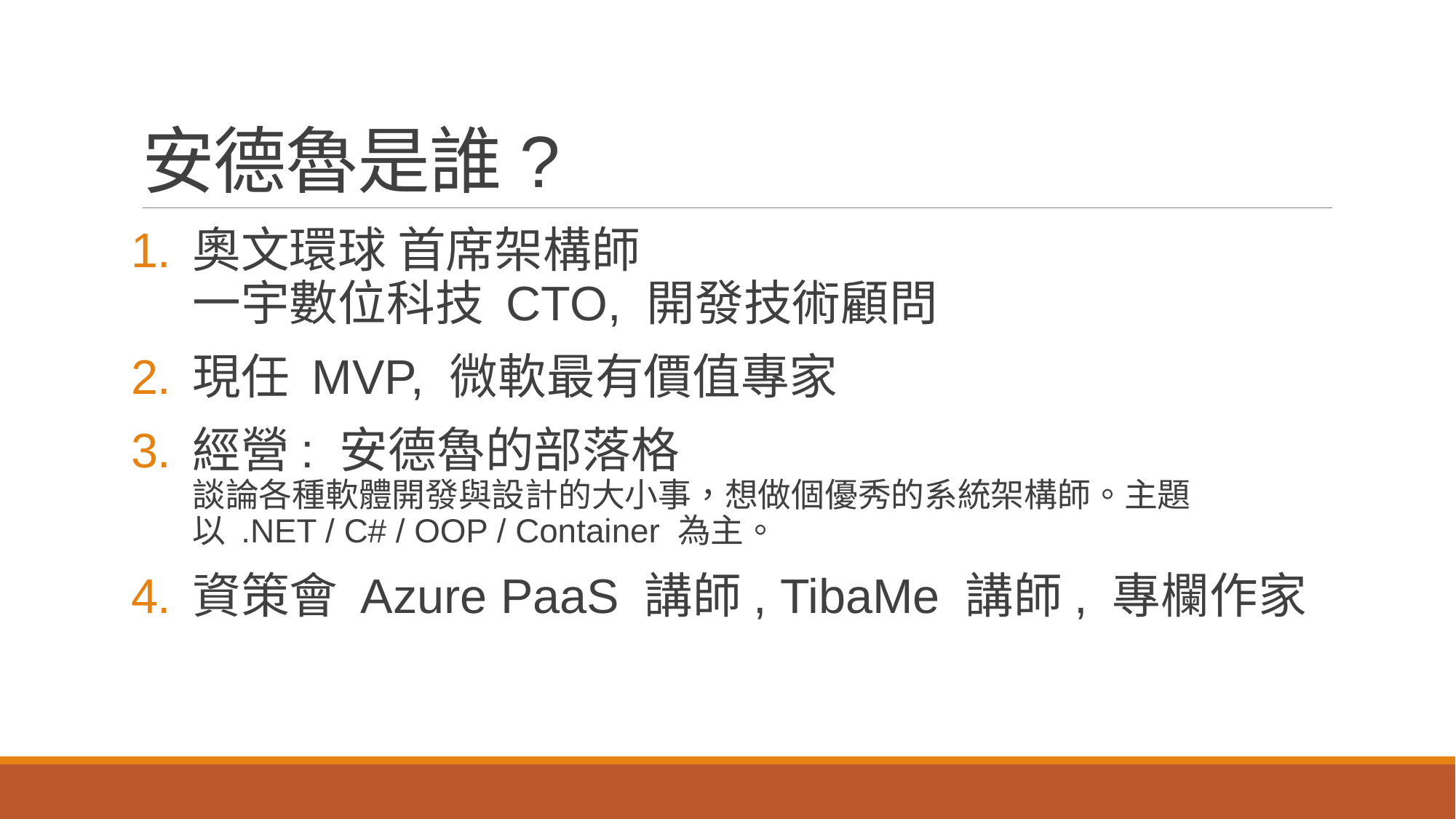

# 安德魯是誰?
奧文環球 首席架構師
一宇數位科技 CTO, 開發技術顧問
現任 MVP, 微軟最有價值專家
經營: 安德魯的部落格
談論各種軟體開發與設計的大小事，想做個優秀的系統架構師。主題以 .NET / C# / OOP / Container 為主。
資策會 Azure PaaS 講師, TibaMe 講師, 專欄作家